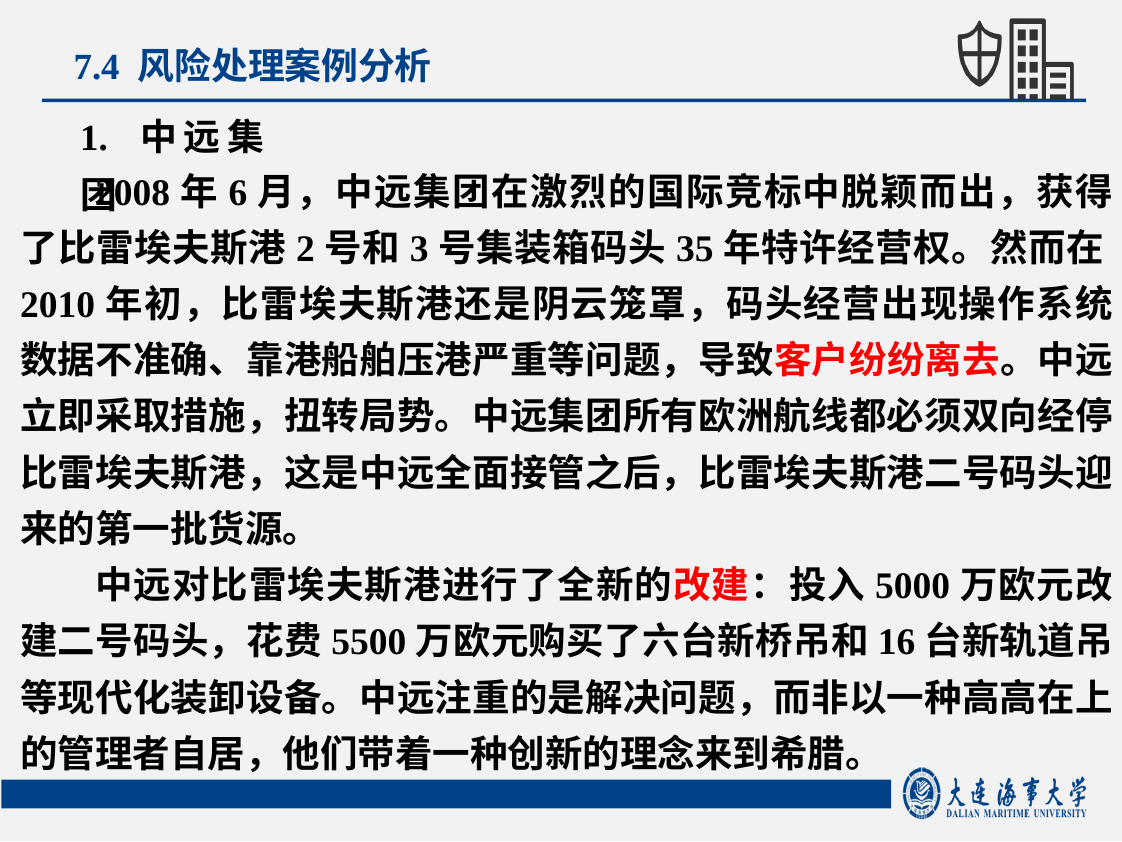

7.4 风险处理案例分析
1. 中远集团
2008年6月，中远集团在激烈的国际竞标中脱颖而出，获得了比雷埃夫斯港2号和3号集装箱码头35年特许经营权。然而在2010年初，比雷埃夫斯港还是阴云笼罩，码头经营出现操作系统数据不准确、靠港船舶压港严重等问题，导致客户纷纷离去。中远立即采取措施，扭转局势。中远集团所有欧洲航线都必须双向经停比雷埃夫斯港，这是中远全面接管之后，比雷埃夫斯港二号码头迎来的第一批货源。
中远对比雷埃夫斯港进行了全新的改建：投入5000万欧元改建二号码头，花费5500万欧元购买了六台新桥吊和16台新轨道吊等现代化装卸设备。中远注重的是解决问题，而非以一种高高在上的管理者自居，他们带着一种创新的理念来到希腊。